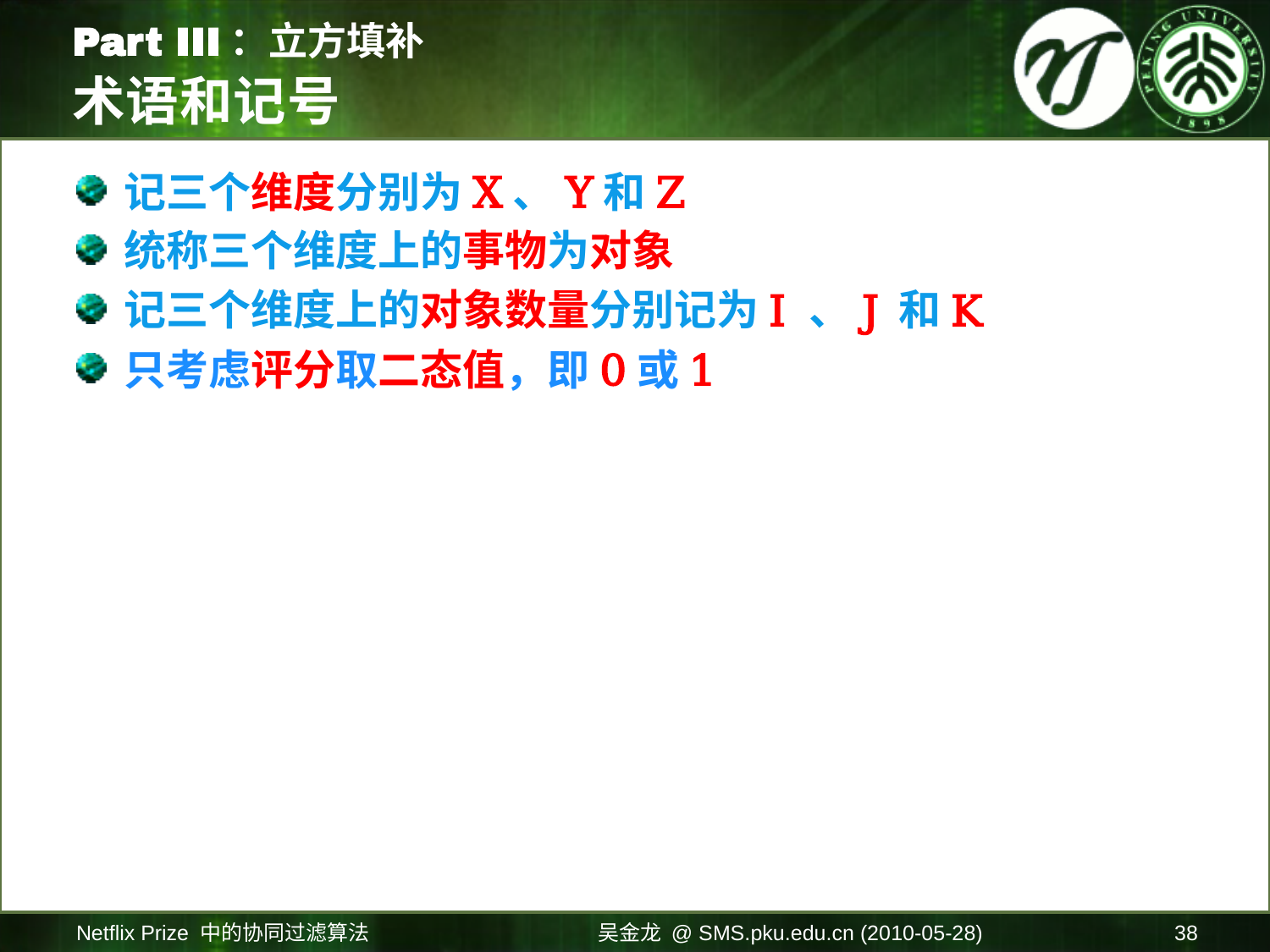

Part III：立方填补
# 术语和记号
记三个维度分别为X、Y和Z
统称三个维度上的事物为对象
记三个维度上的对象数量分别记为I 、J 和K
只考虑评分取二态值，即0或1
Netflix Prize 中的协同过滤算法
吴金龙 @ SMS.pku.edu.cn (2010-05-28)
38